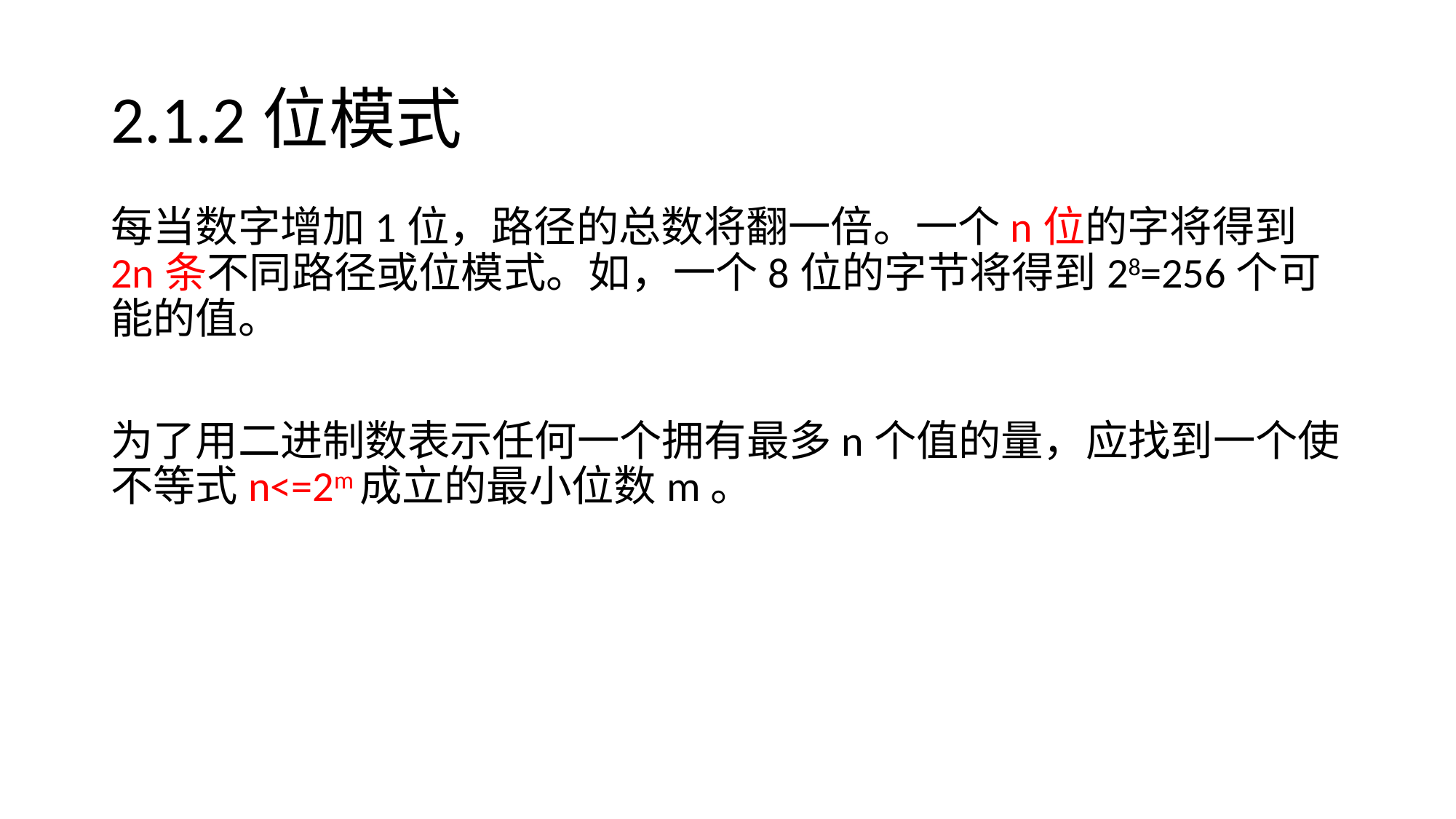

# 2.1.2位模式
每当数字增加1位，路径的总数将翻一倍。一个n位的字将得到2n条不同路径或位模式。如，一个8位的字节将得到28=256个可能的值。

为了用二进制数表示任何一个拥有最多n个值的量，应找到一个使不等式n<=2m成立的最小位数m。